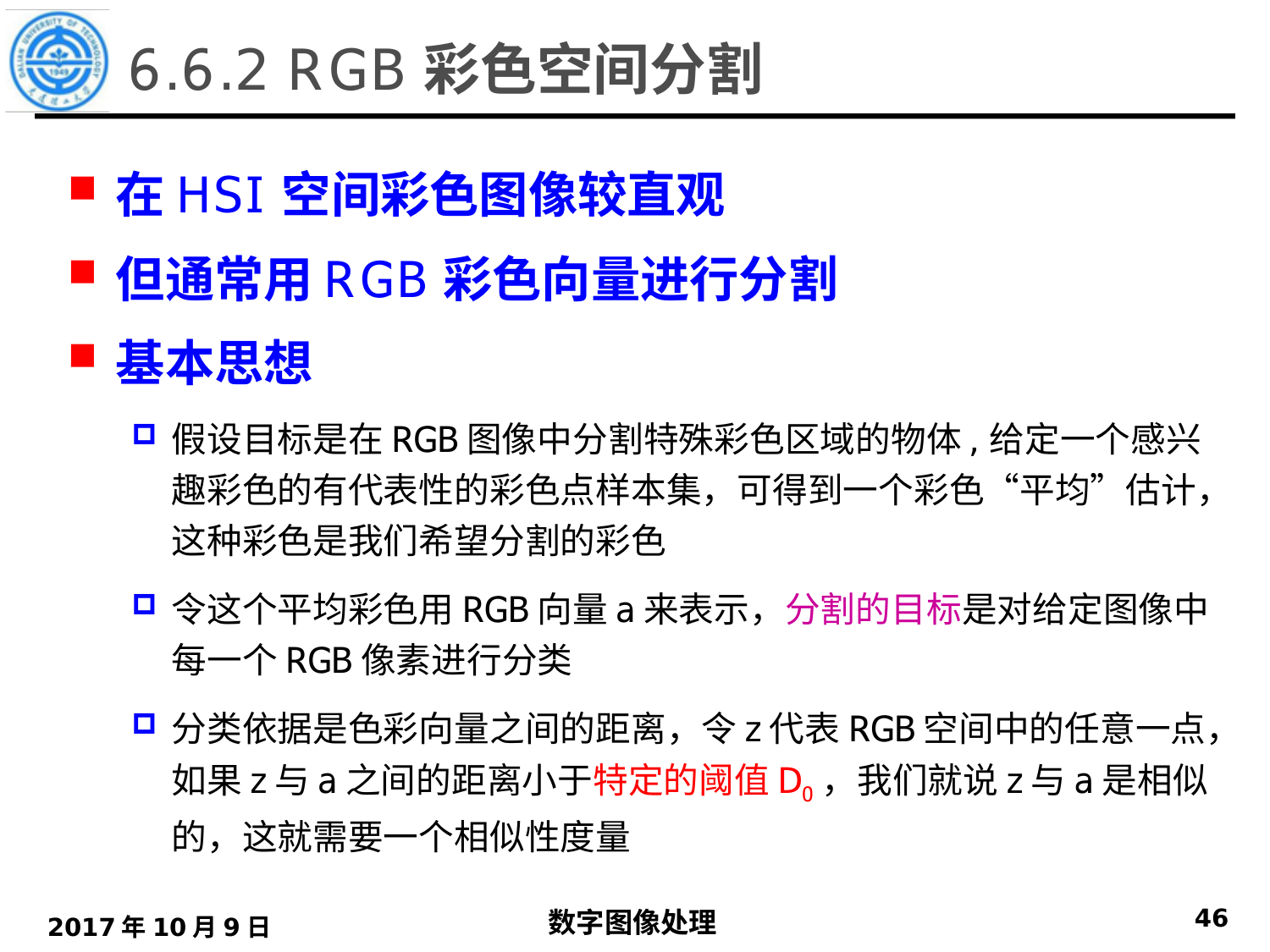

6.6.2 RGB彩色空间分割
在HSI空间彩色图像较直观
但通常用RGB彩色向量进行分割
基本思想
假设目标是在RGB图像中分割特殊彩色区域的物体,给定一个感兴趣彩色的有代表性的彩色点样本集，可得到一个彩色“平均”估计，这种彩色是我们希望分割的彩色
令这个平均彩色用RGB向量a来表示，分割的目标是对给定图像中每一个RGB像素进行分类
分类依据是色彩向量之间的距离，令z代表RGB空间中的任意一点，如果z与a之间的距离小于特定的阈值D0，我们就说z与a是相似的，这就需要一个相似性度量